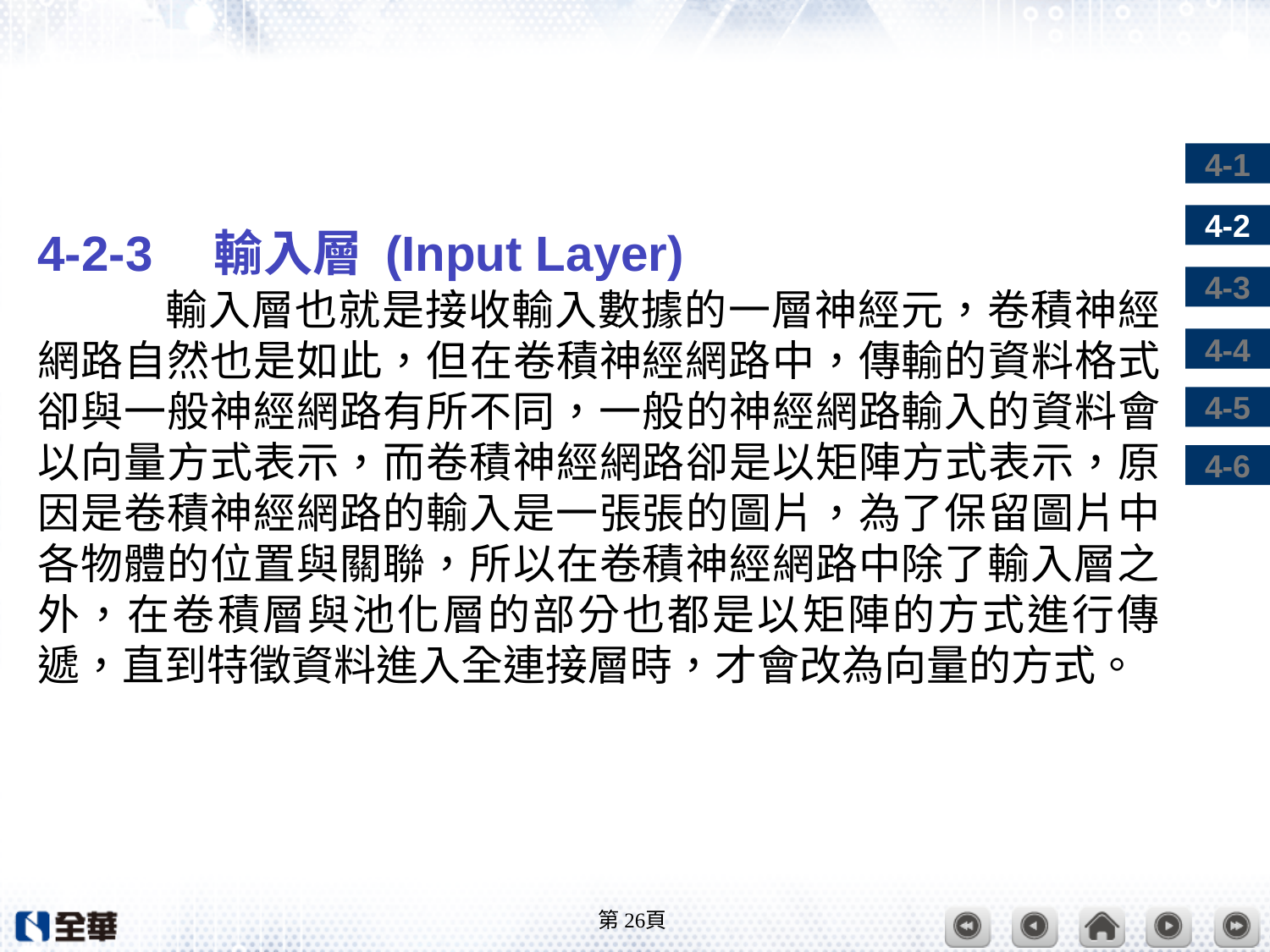

#
4-2-3　輸入層 (Input Layer)
	輸入層也就是接收輸入數據的一層神經元，卷積神經網路自然也是如此，但在卷積神經網路中，傳輸的資料格式卻與一般神經網路有所不同，一般的神經網路輸入的資料會以向量方式表示，而卷積神經網路卻是以矩陣方式表示，原因是卷積神經網路的輸入是一張張的圖片，為了保留圖片中各物體的位置與關聯，所以在卷積神經網路中除了輸入層之外，在卷積層與池化層的部分也都是以矩陣的方式進行傳遞，直到特徵資料進入全連接層時，才會改為向量的方式。